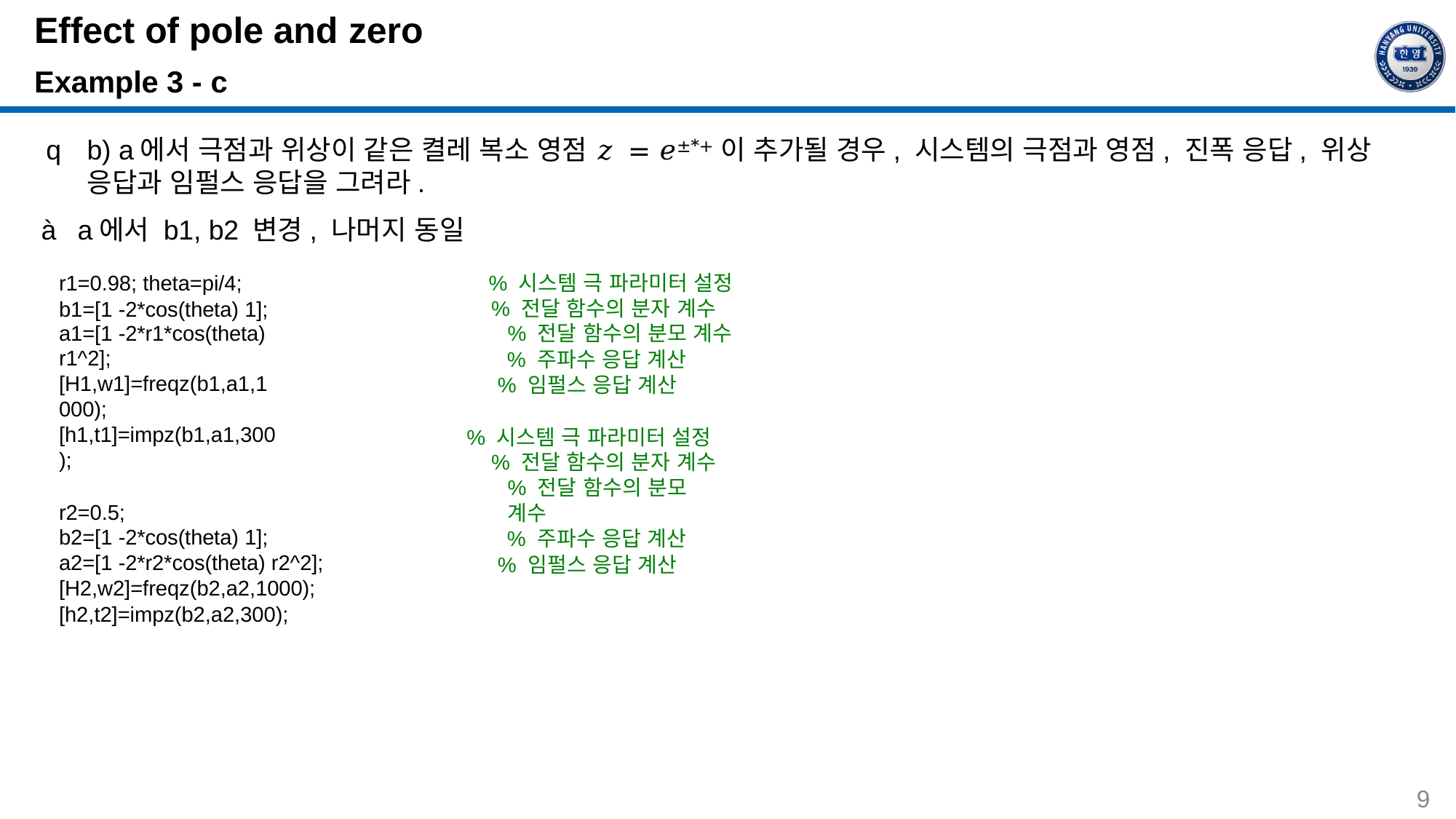

# Effect of pole and zero
Example 3 - c
q	b) a에서 극점과 위상이 같은 켤레 복소 영점 𝑧 = 𝑒±*+이 추가될 경우, 시스템의 극점과 영점, 진폭 응답, 위상  응답과 임펄스 응답을 그려라.
à a에서 b1, b2 변경, 나머지 동일
r1=0.98; theta=pi/4;  b1=[1 -2*cos(theta) 1];
a1=[1 -2*r1*cos(theta) r1^2];
[H1,w1]=freqz(b1,a1,1000);
[h1,t1]=impz(b1,a1,300);

r2=0.5;
b2=[1 -2*cos(theta) 1];
a2=[1 -2*r2*cos(theta) r2^2];  [H2,w2]=freqz(b2,a2,1000);
[h2,t2]=impz(b2,a2,300);
% 시스템 극 파라미터 설정
% 전달 함수의 분자 계수
% 전달 함수의 분모 계수
% 주파수 응답 계산
% 임펄스 응답 계산

% 시스템 극 파라미터 설정
% 전달 함수의 분자 계수
% 전달 함수의 분모 계수
% 주파수 응답 계산
% 임펄스 응답 계산
9